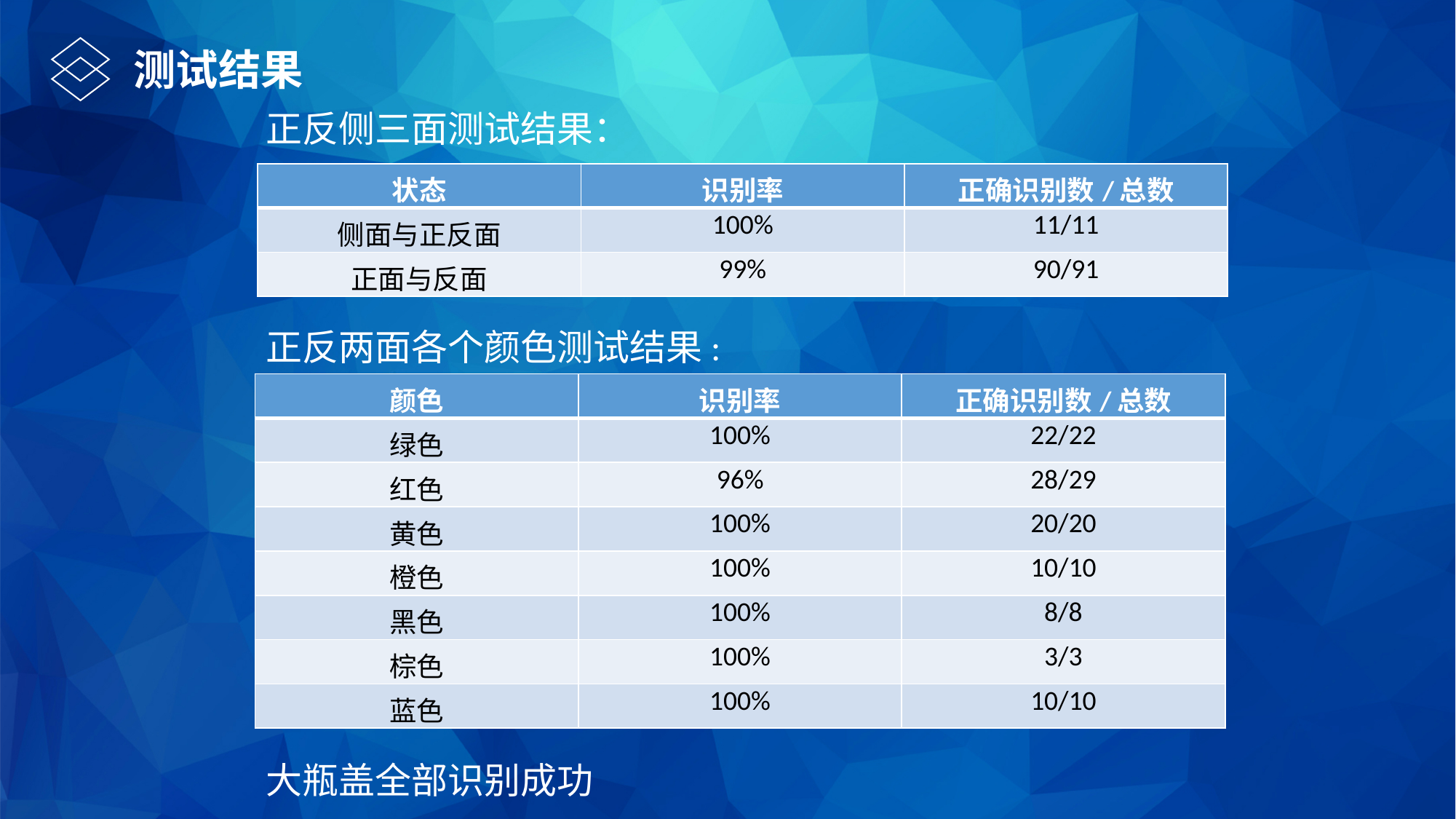

测试结果
正反侧三面测试结果：
| 状态 | 识别率 | 正确识别数/总数 |
| --- | --- | --- |
| 侧面与正反面 | 100% | 11/11 |
| 正面与反面 | 99% | 90/91 |
正反两面各个颜色测试结果:
| 颜色 | 识别率 | 正确识别数/总数 |
| --- | --- | --- |
| 绿色 | 100% | 22/22 |
| 红色 | 96% | 28/29 |
| 黄色 | 100% | 20/20 |
| 橙色 | 100% | 10/10 |
| 黑色 | 100% | 8/8 |
| 棕色 | 100% | 3/3 |
| 蓝色 | 100% | 10/10 |
大瓶盖全部识别成功